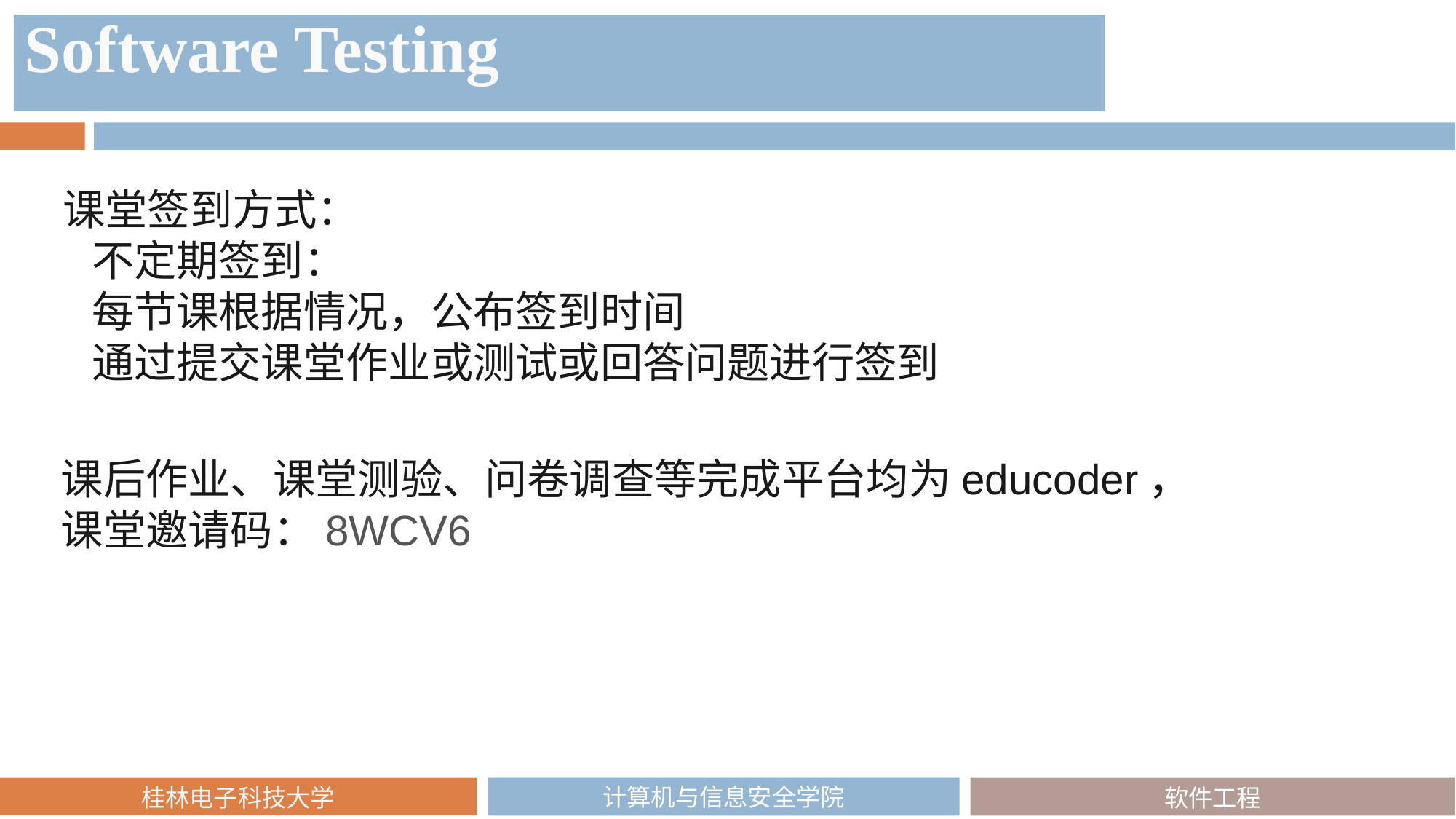

Software Testing
课堂签到方式：
  不定期签到：
  每节课根据情况，公布签到时间
  通过提交课堂作业或测试或回答问题进行签到

课后作业、课堂测验、问卷调查等完成平台均为educoder，
课堂邀请码：8WCV6